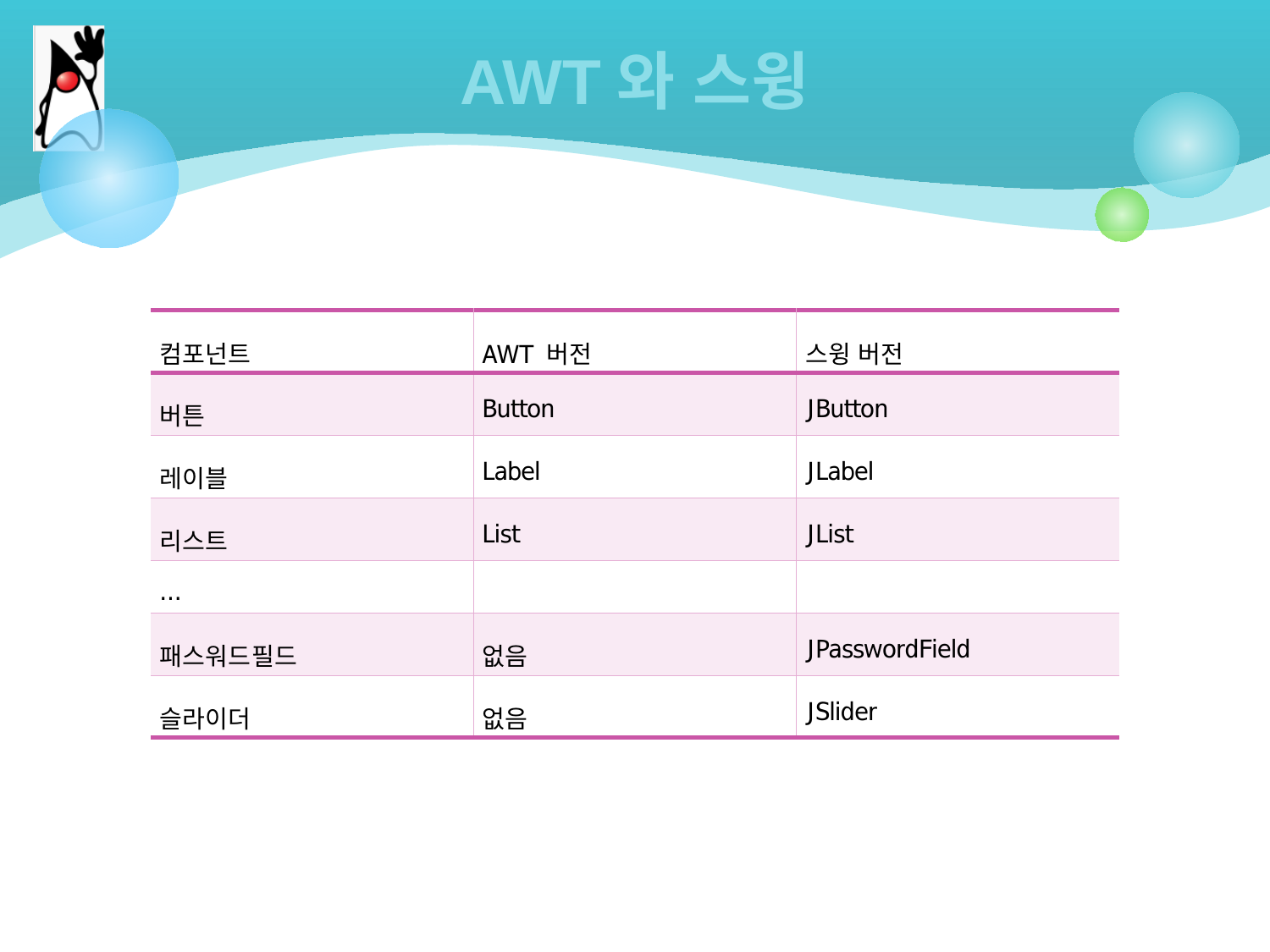

# AWT와 스윙
| 컴포넌트 | AWT 버전 | 스윙 버전 |
| --- | --- | --- |
| 버튼 | Button | JButton |
| 레이블 | Label | JLabel |
| 리스트 | List | JList |
| ... |  |  |
| 패스워드필드 | 없음 | JPasswordField |
| 슬라이더 | 없음 | JSlider |